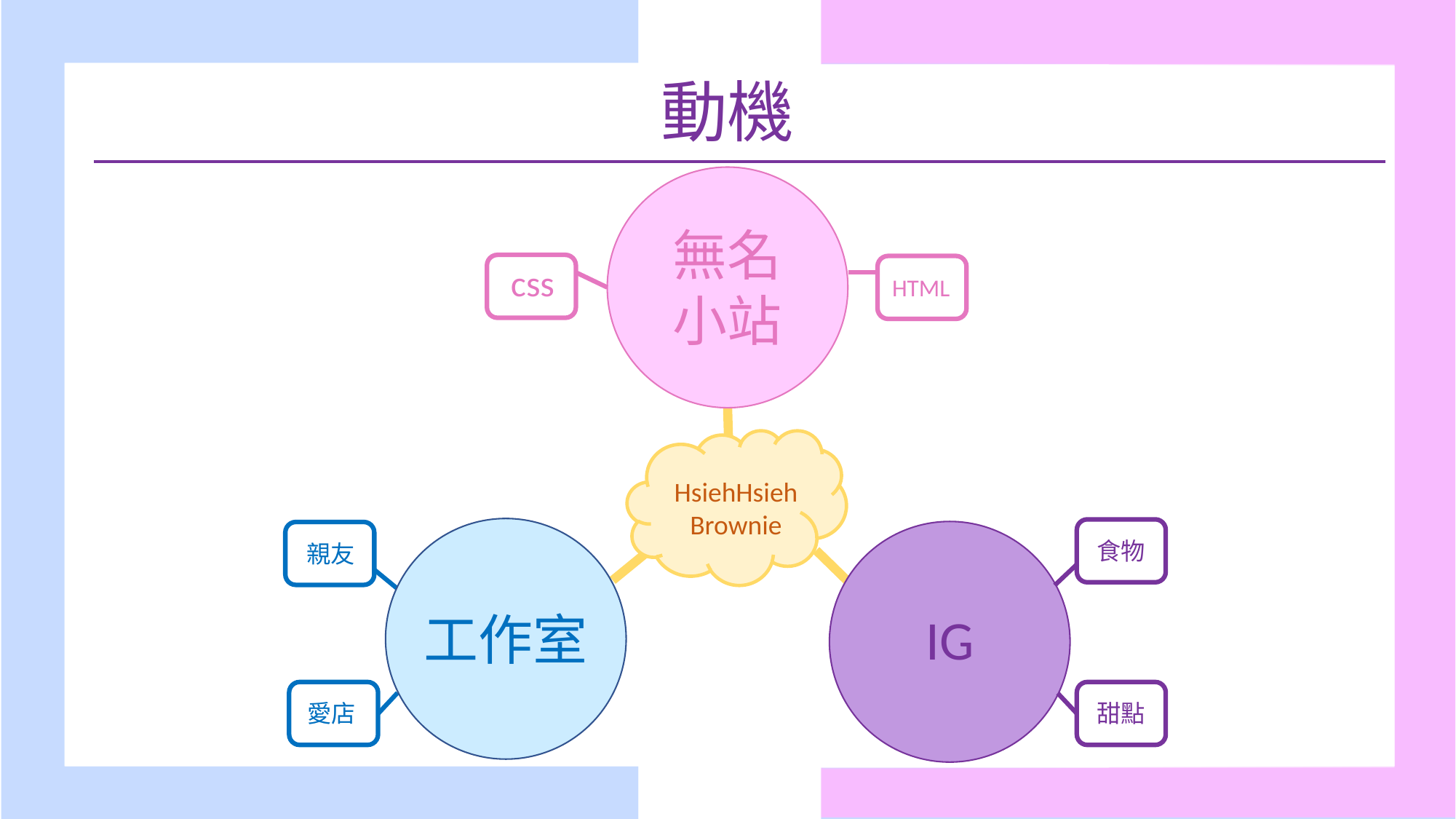

動機

無名
小站

css

HTML

HsiehHsieh Brownie

工作室

食物

甜點

IG

親友

愛店